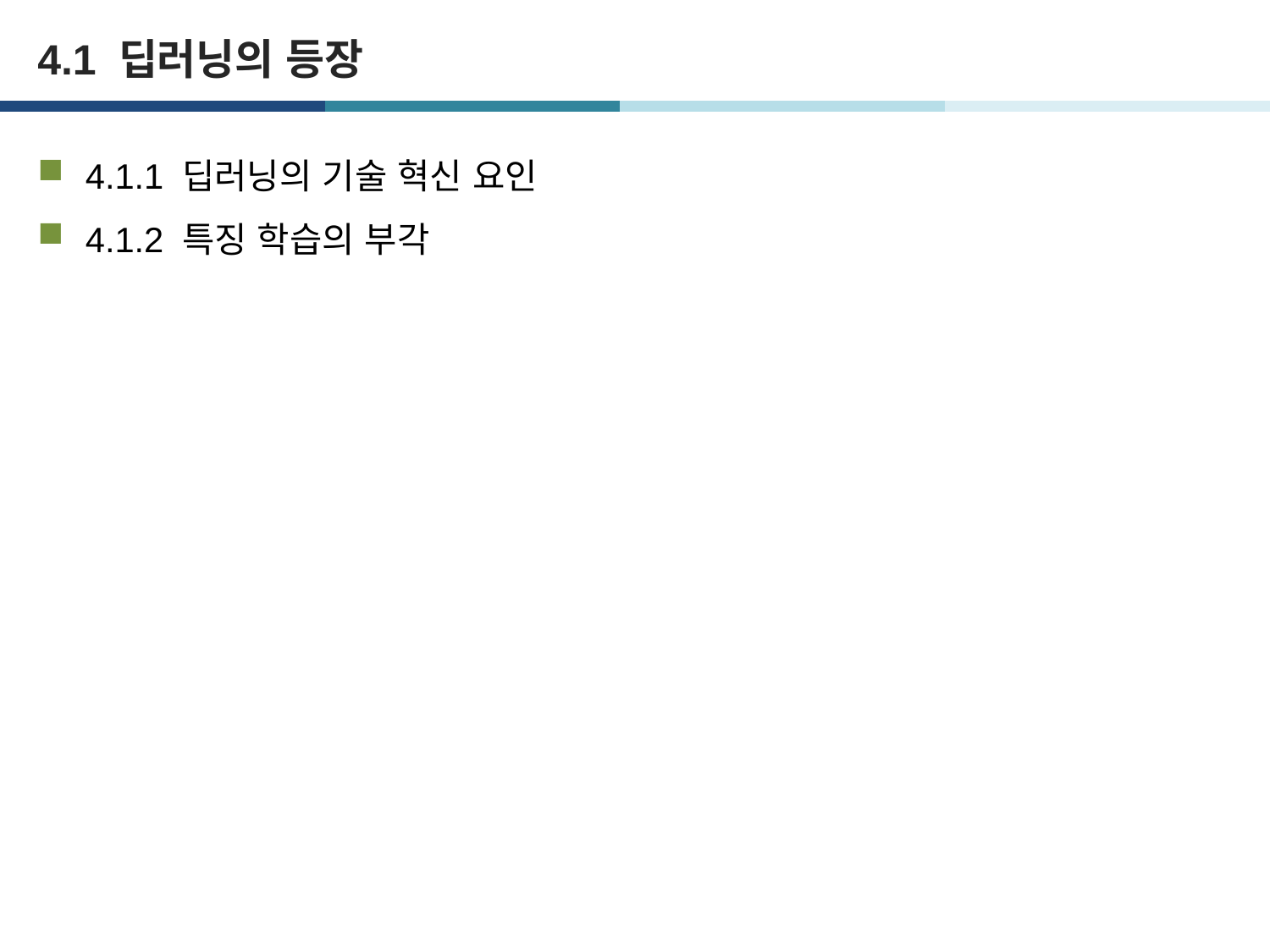

# 4.1 딥러닝의 등장
4.1.1 딥러닝의 기술 혁신 요인
4.1.2 특징 학습의 부각